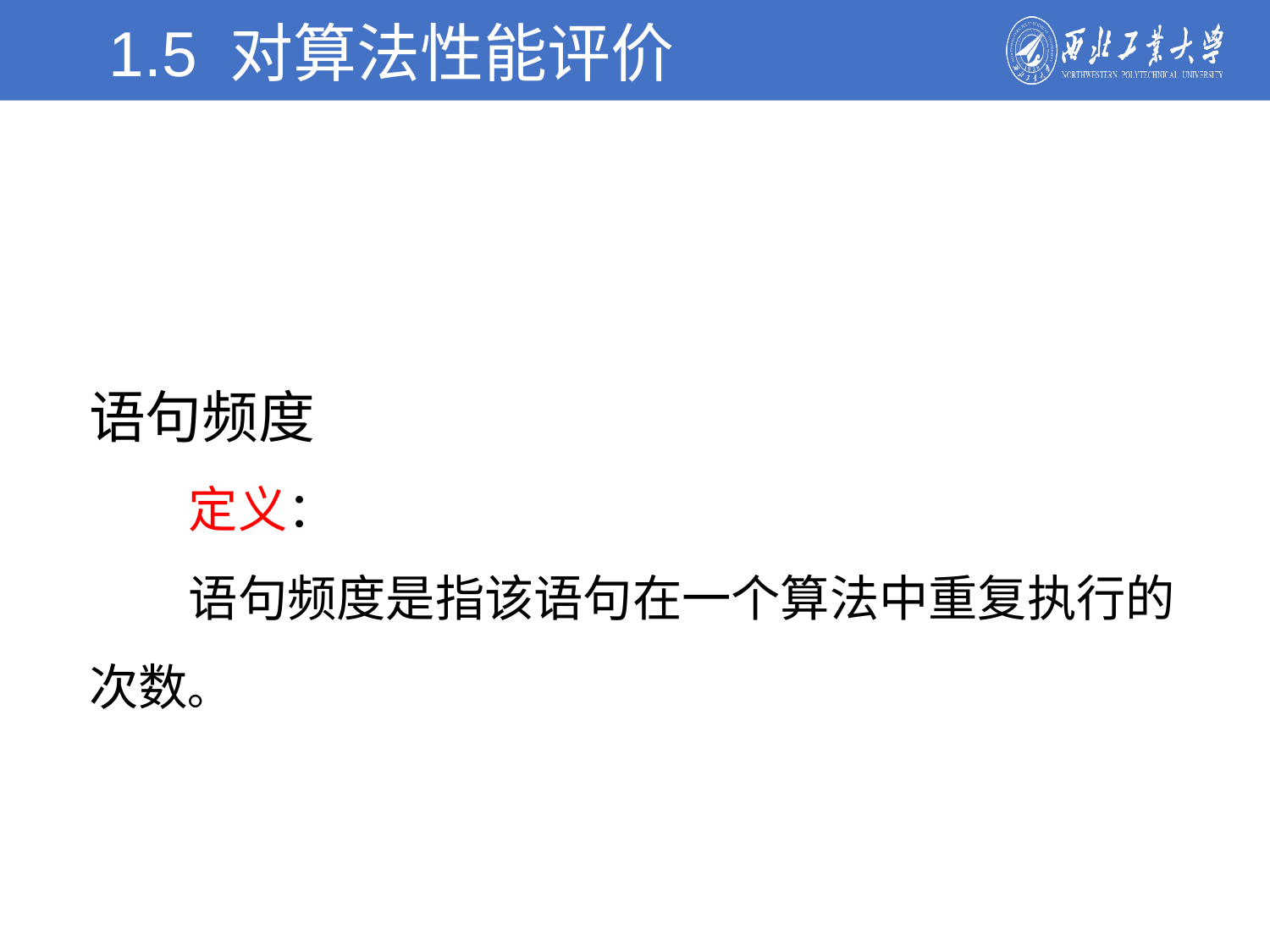

1.5 对算法性能评价
学校简介
语句频度

定义：
语句频度
        定义：
        语句频度是指该语句在一个算法中重复执行的次数。

14